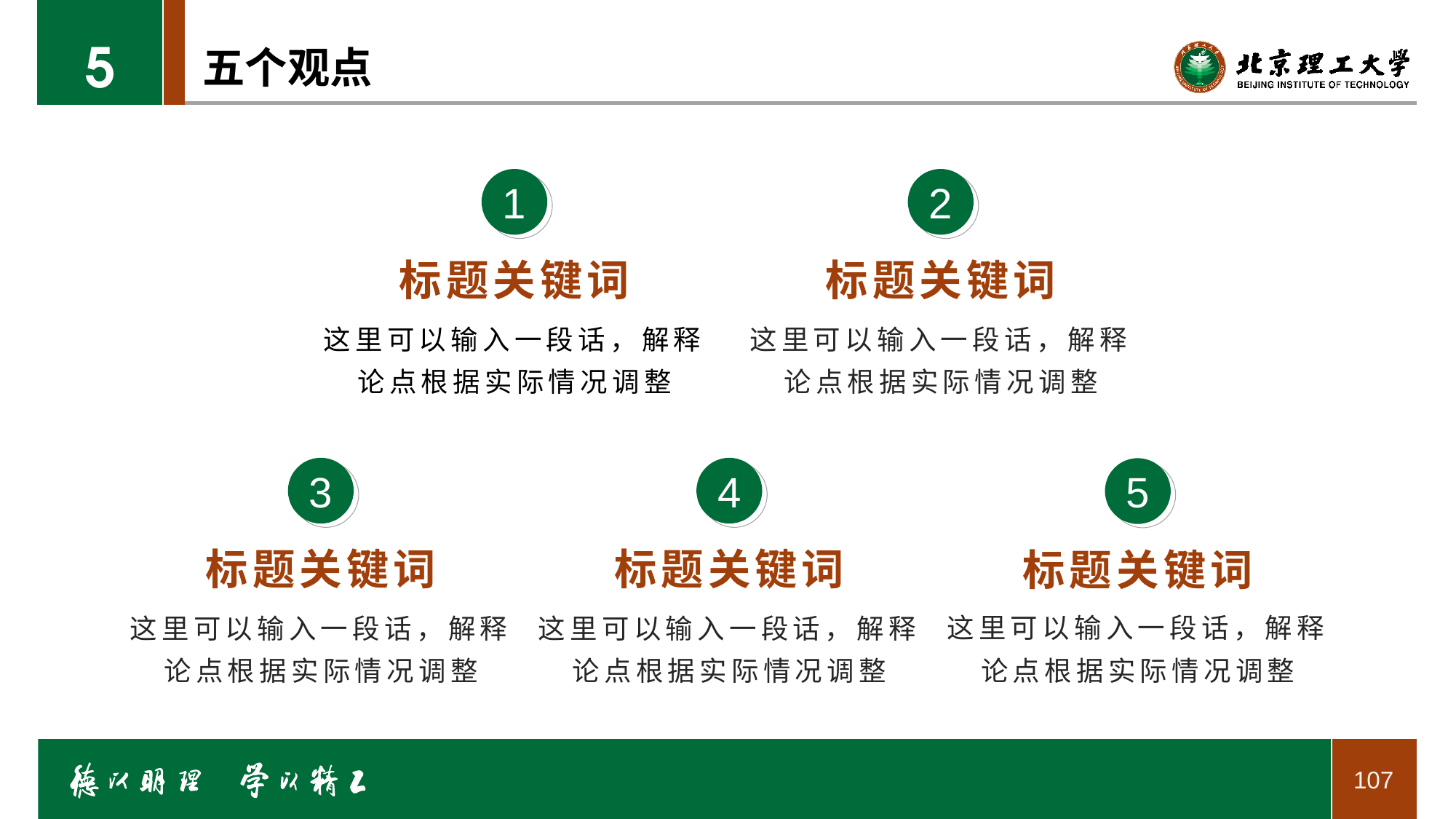

5
# 五个观点
1

标题关键词
这里可以输入一段话，解释论点根据实际情况调整
2

标题关键词
这里可以输入一段话，解释论点根据实际情况调整
3

标题关键词
这里可以输入一段话，解释论点根据实际情况调整
4

标题关键词
这里可以输入一段话，解释论点根据实际情况调整
5

标题关键词
这里可以输入一段话，解释论点根据实际情况调整